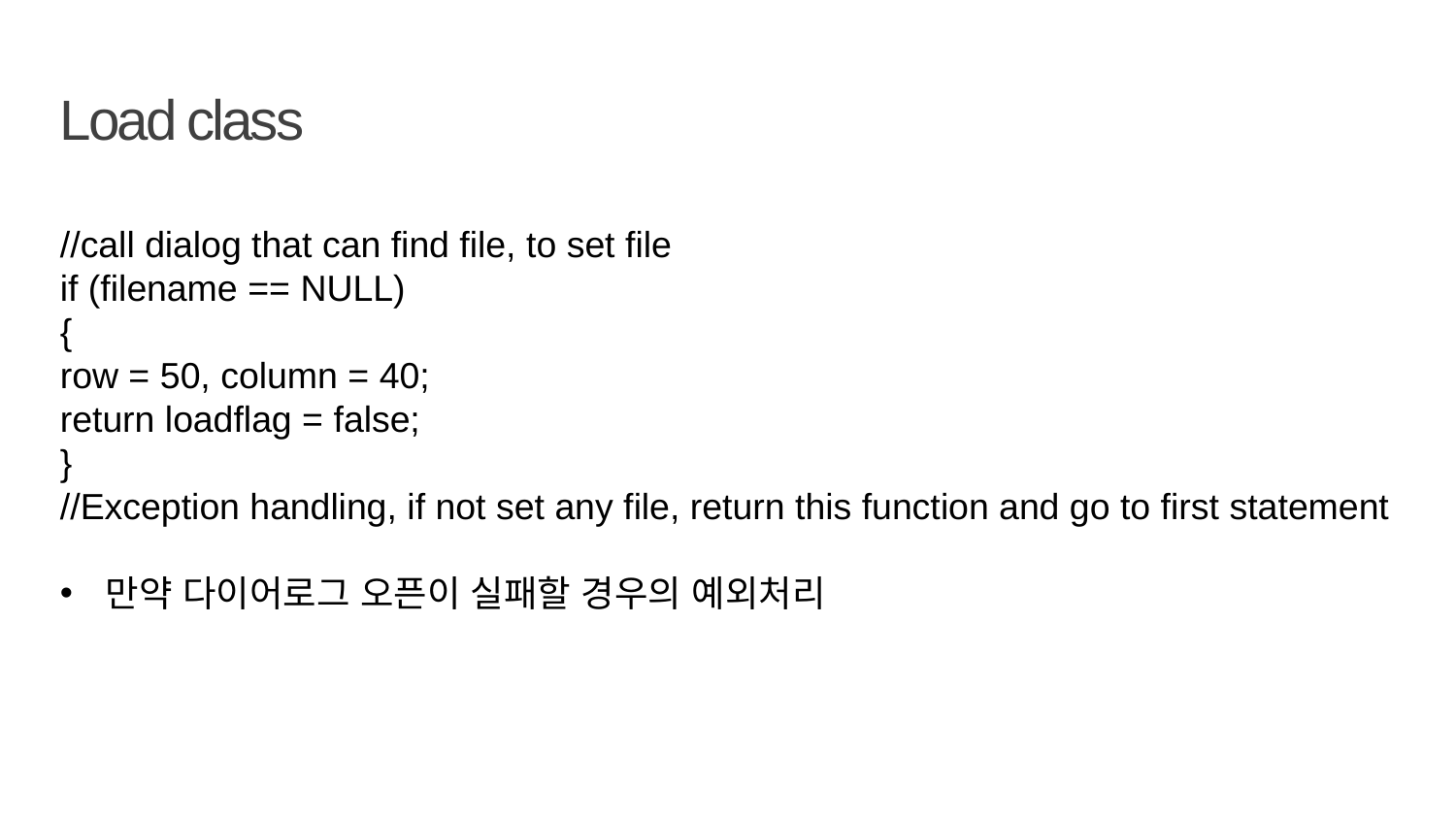

Load class
//call dialog that can find file, to set file
if (filename == NULL)
{
row = 50, column = 40;
return loadflag = false;
}
//Exception handling, if not set any file, return this function and go to first statement

만약 다이어로그 오픈이 실패할 경우의 예외처리